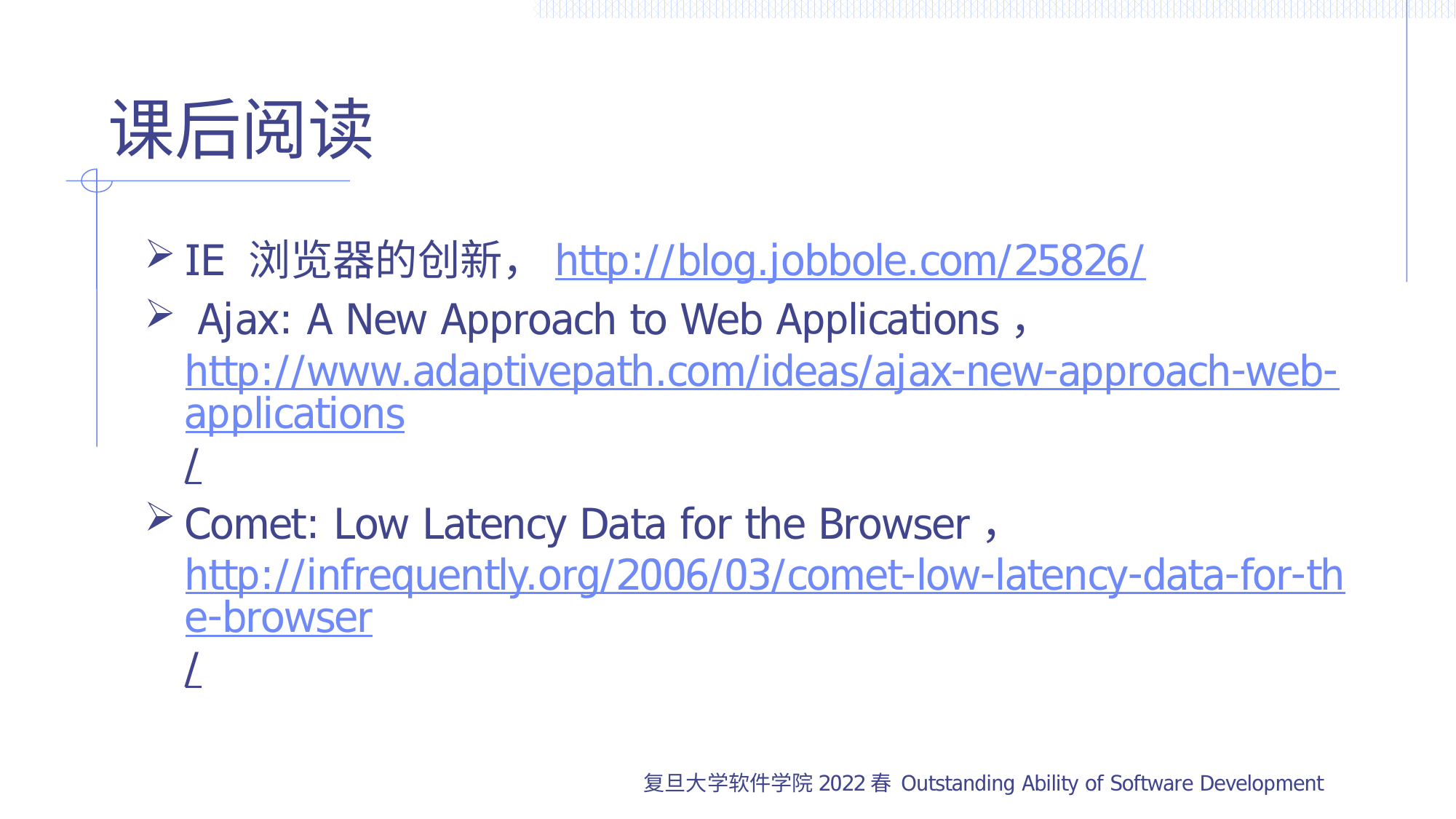

# 课后阅读
IE 浏览器的创新，http://blog.jobbole.com/25826/
 Ajax: A New Approach to Web Applications，http://www.adaptivepath.com/ideas/ajax-new-approach-web-applications/
Comet: Low Latency Data for the Browser，http://infrequently.org/2006/03/comet-low-latency-data-for-the-browser/